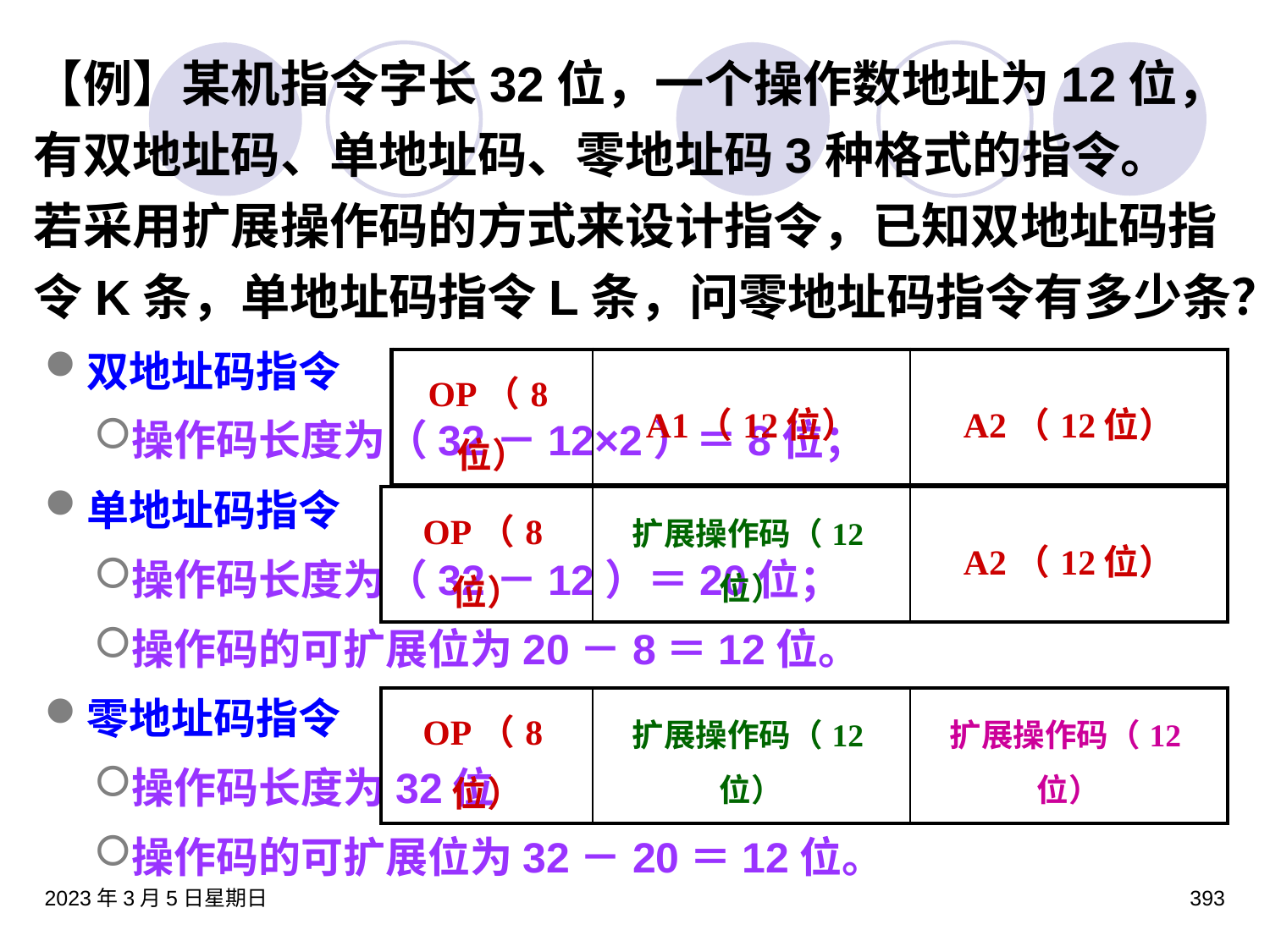

# 【例】某机指令字长32位，一个操作数地址为12位，有双地址码、单地址码、零地址码3种格式的指令。 若采用扩展操作码的方式来设计指令，已知双地址码指令K条，单地址码指令L条，问零地址码指令有多少条？
双地址码指令
操作码长度为（32－12×2）＝8位；
单地址码指令
操作码长度为（32－12）＝20位；
操作码的可扩展位为20－8＝12位。
零地址码指令
操作码长度为32位
操作码的可扩展位为32－20＝12位。
| OP（8位） | A1（12位） | A2（12位） |
| --- | --- | --- |
| OP（8位） | 扩展操作码（12位） | A2（12位） |
| --- | --- | --- |
| OP（8位） | 扩展操作码（12位） | 扩展操作码（12位） |
| --- | --- | --- |
2023年3月5日星期日
393